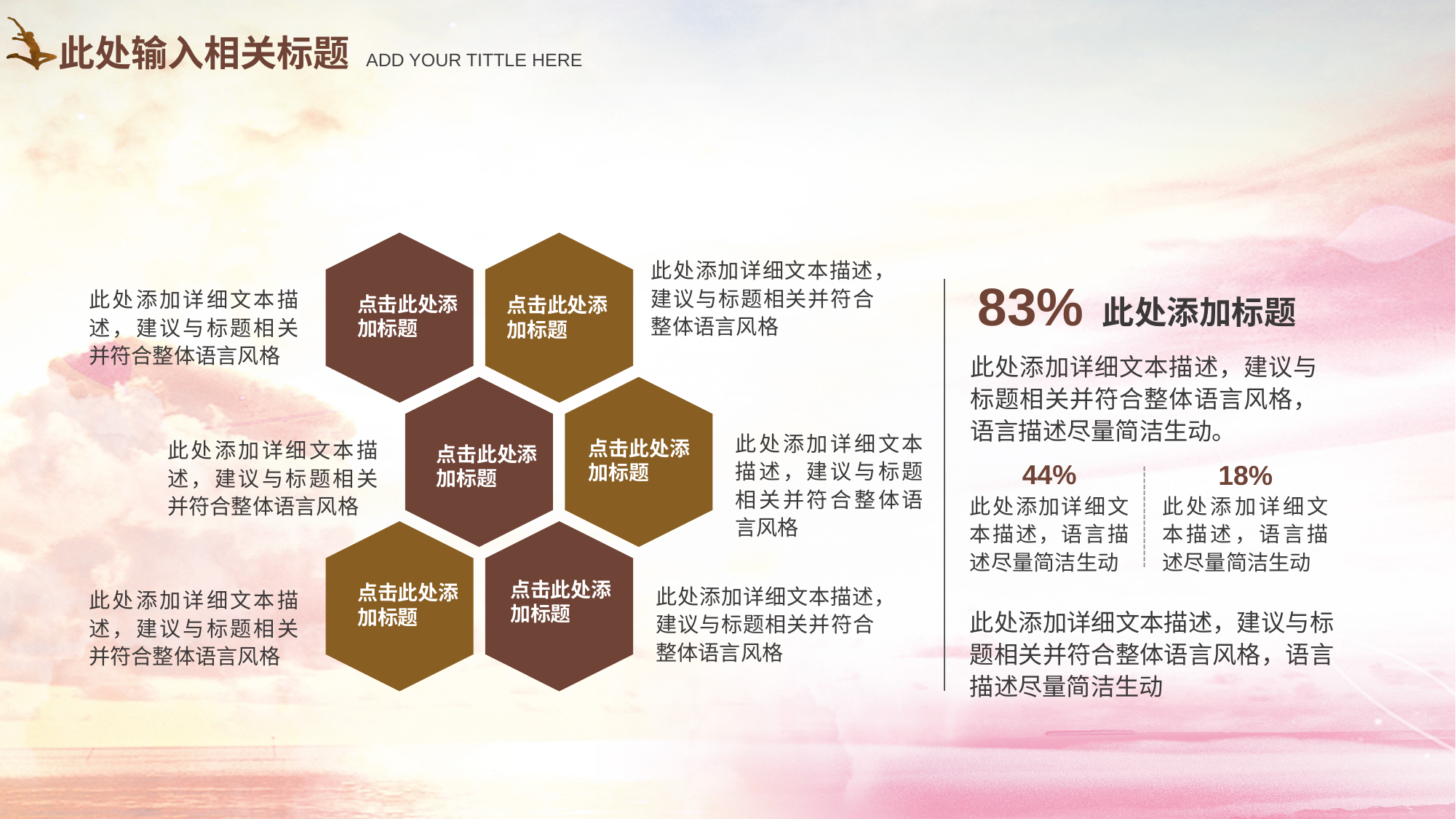

此处输入相关标题
ADD YOUR TITTLE HERE

此处添加详细文本描述，建议与标题相关并符合整体语言风格

83%
此处添加详细文本描述，建议与标题相关并符合整体语言风格
点击此处添加标题
此处添加标题
点击此处添加标题
此处添加详细文本描述，建议与标题相关并符合整体语言风格，语言描述尽量简洁生动。

此处添加详细文本描述，建议与标题相关并符合整体语言风格
此处添加详细文本描述，建议与标题相关并符合整体语言风格
点击此处添加标题
点击此处添加标题
44%
18%
此处添加详细文本描述，语言描述尽量简洁生动
此处添加详细文本描述，语言描述尽量简洁生动

点击此处添加标题
点击此处添加标题
此处添加详细文本描述，建议与标题相关并符合整体语言风格
此处添加详细文本描述，建议与标题相关并符合整体语言风格
此处添加详细文本描述，建议与标题相关并符合整体语言风格，语言描述尽量简洁生动